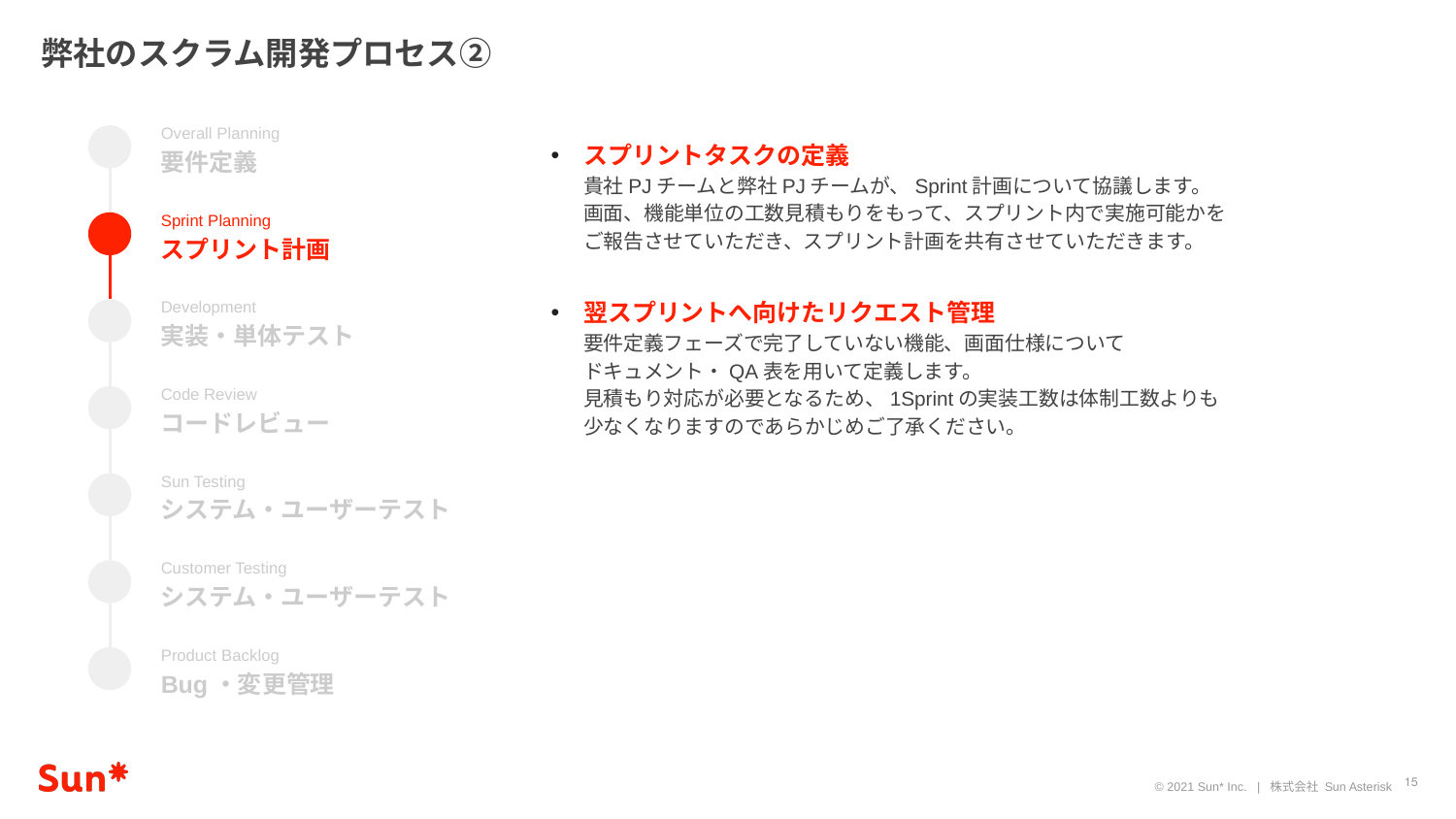

弊社のスクラム開発プロセス②
Overall Planning
要件定義

スプリントタスクの定義
貴社PJチームと弊社PJチームが、Sprint計画について協議します。
画面、機能単位の工数見積もりをもって、スプリント内で実施可能かを
ご報告させていただき、スプリント計画を共有させていただきます。
翌スプリントへ向けたリクエスト管理
要件定義フェーズで完了していない機能、画面仕様について
ドキュメント・QA表を用いて定義します。
見積もり対応が必要となるため、1Sprintの実装工数は体制工数よりも
少なくなりますのであらかじめご了承ください。
Sprint Planning
スプリント計画

Development
実装・単体テスト

Code Review
コードレビュー

Sun Testing
システム・ユーザーテスト

Customer Testing
システム・ユーザーテスト

Product Backlog
Bug・変更管理